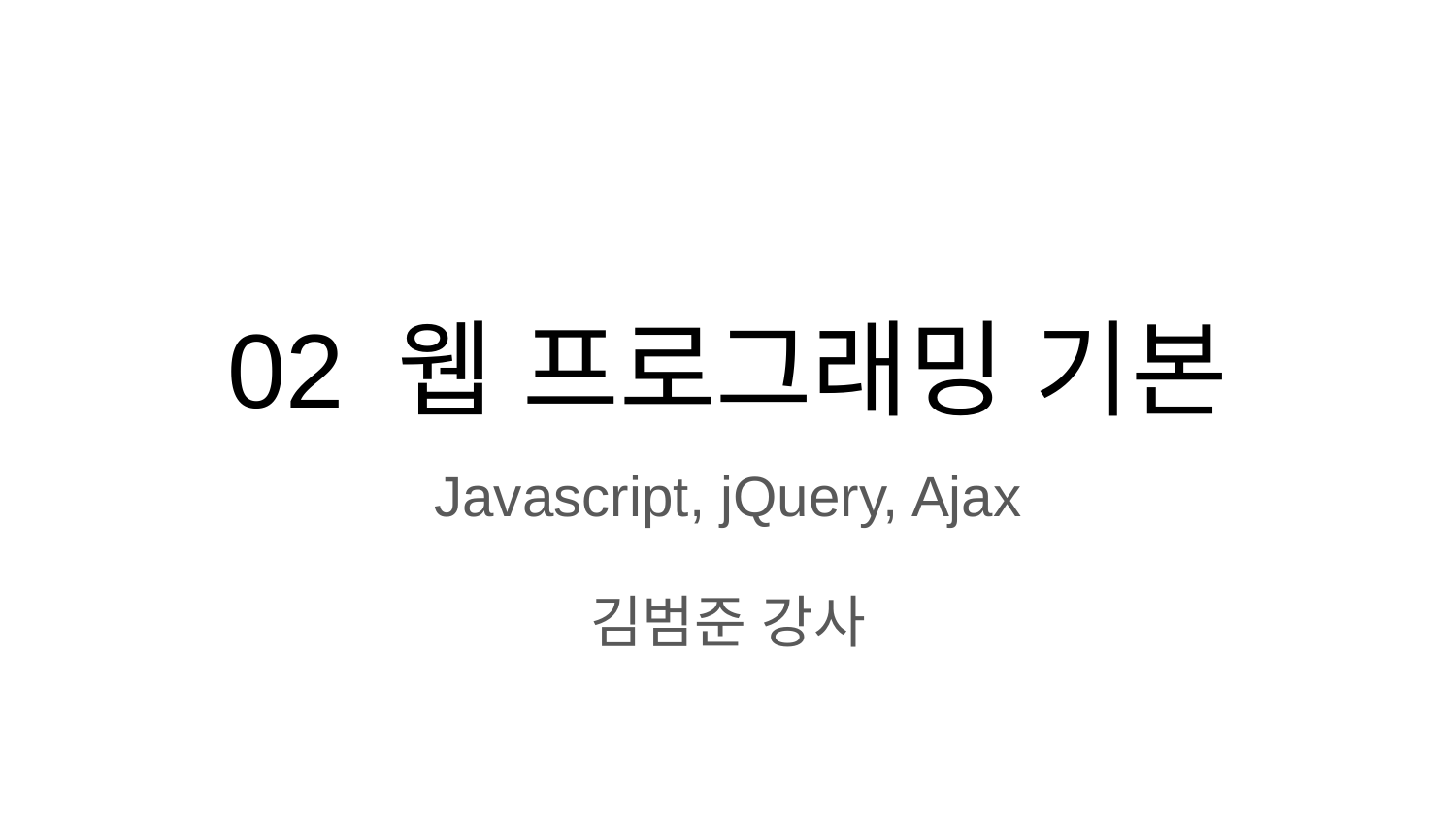

# 02 웹 프로그래밍 기본
Javascript, jQuery, Ajax

김범준 강사